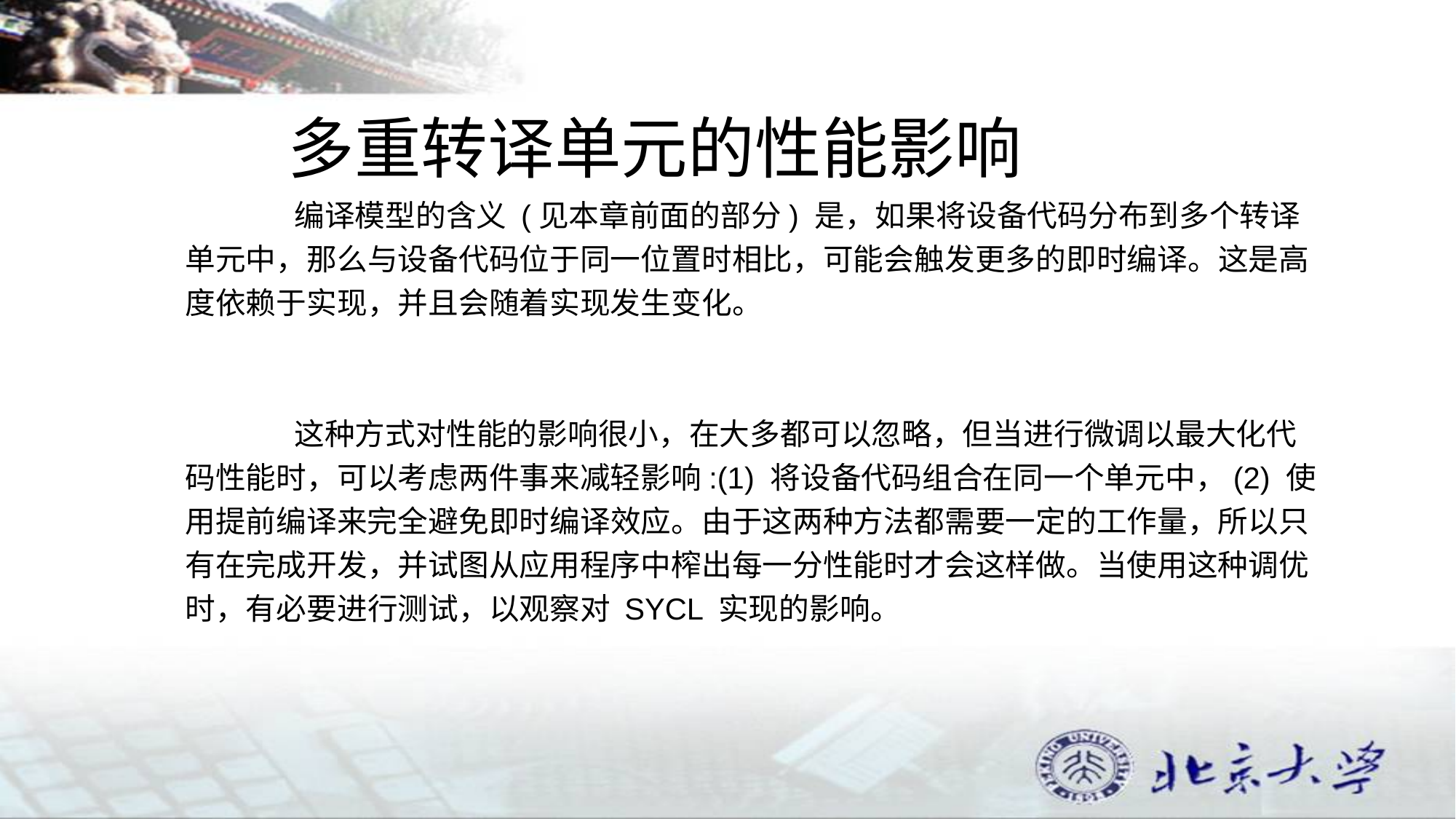

多重转译单元的性能影响
	编译模型的含义 (见本章前面的部分) 是，如果将设备代码分布到多个转译单元中，那么与设备代码位于同一位置时相比，可能会触发更多的即时编译。这是高度依赖于实现，并且会随着实现发生变化。

	这种方式对性能的影响很小，在大多都可以忽略，但当进行微调以最大化代码性能时，可以考虑两件事来减轻影响:(1) 将设备代码组合在同一个单元中，(2) 使用提前编译来完全避免即时编译效应。由于这两种方法都需要一定的工作量，所以只有在完成开发，并试图从应用程序中榨出每一分性能时才会这样做。当使用这种调优时，有必要进行测试，以观察对 SYCL 实现的影响。